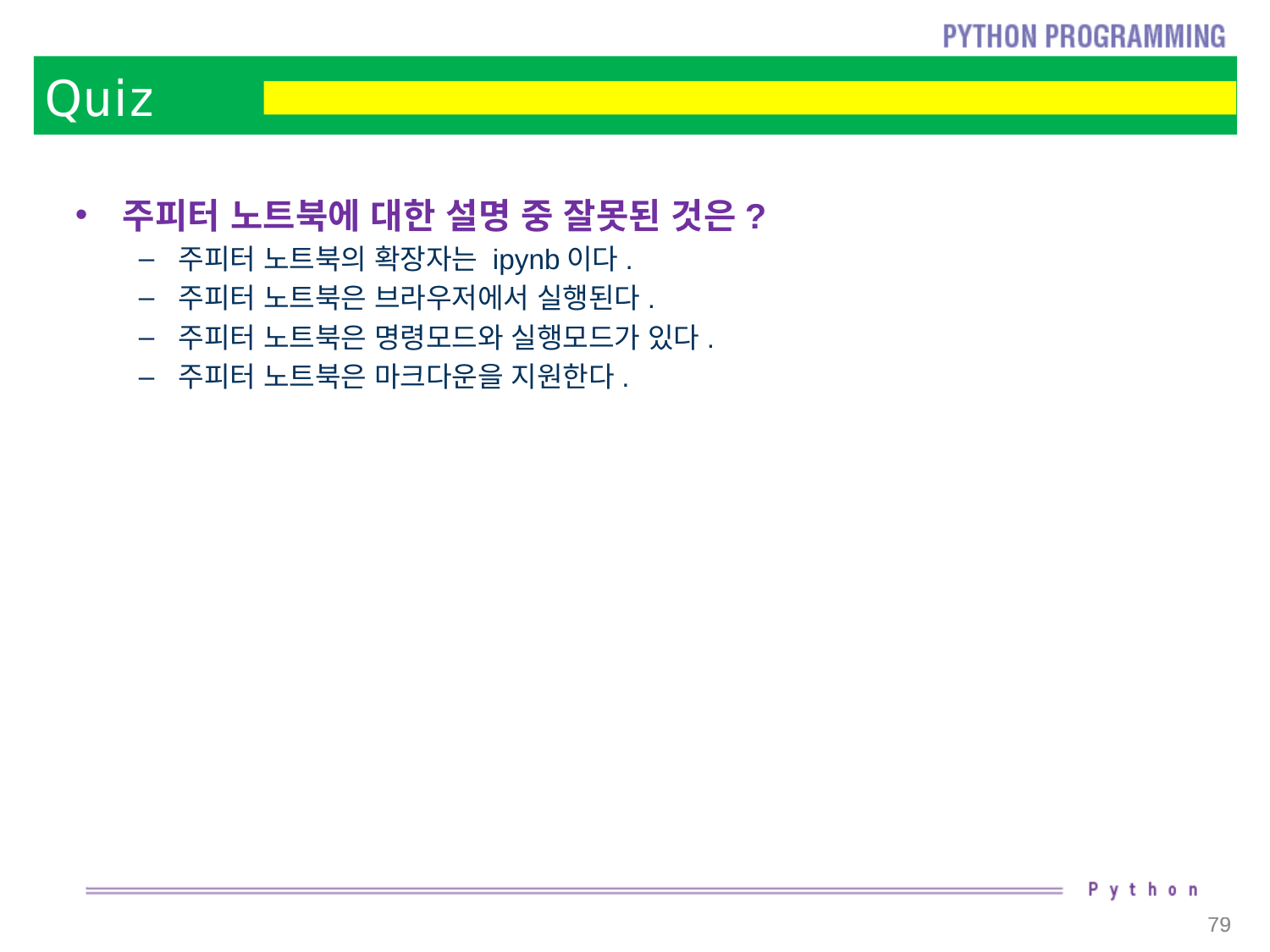

# Quiz

주피터 노트북에 대한 설명 중 잘못된 것은?
주피터 노트북의 확장자는 ipynb이다.
주피터 노트북은 브라우저에서 실행된다.
주피터 노트북은 명령모드와 실행모드가 있다.
주피터 노트북은 마크다운을 지원한다.

79